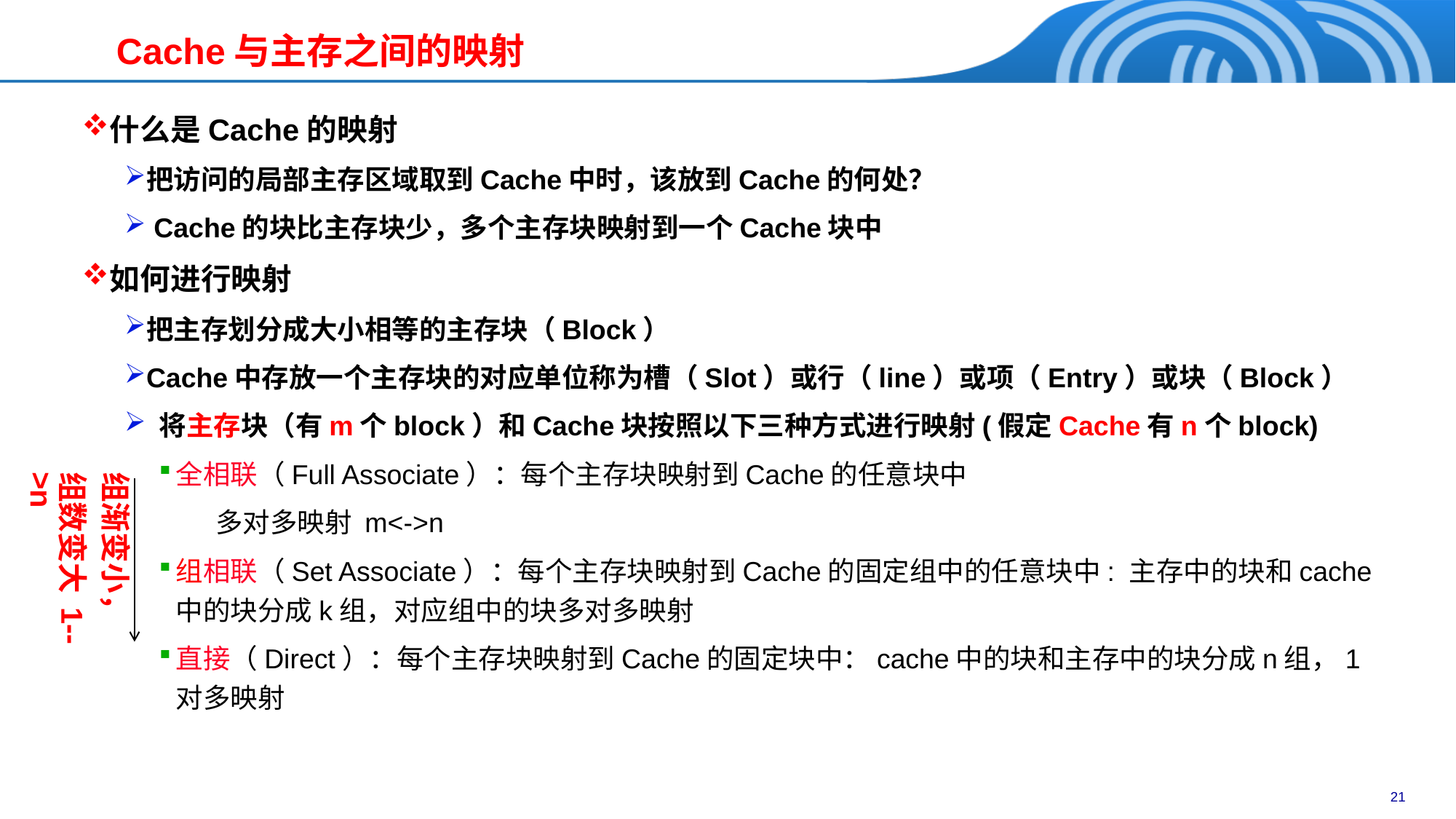

# Cache与主存之间的映射
什么是Cache的映射
把访问的局部主存区域取到Cache中时，该放到Cache的何处？
 Cache的块比主存块少，多个主存块映射到一个Cache块中
如何进行映射
把主存划分成大小相等的主存块（Block）
Cache中存放一个主存块的对应单位称为槽（Slot）或行（line）或项（Entry）或块（Block）
 将主存块（有m个block）和Cache块按照以下三种方式进行映射(假定Cache有n个block)
全相联（Full Associate）：每个主存块映射到Cache的任意块中
    多对多映射 m<->n
组相联（Set Associate）：每个主存块映射到Cache的固定组中的任意块中: 主存中的块和cache中的块分成k组，对应组中的块多对多映射
直接（Direct）：每个主存块映射到Cache的固定块中：cache中的块和主存中的块分成n组，1对多映射
组渐变小，
组数变大 1-->n